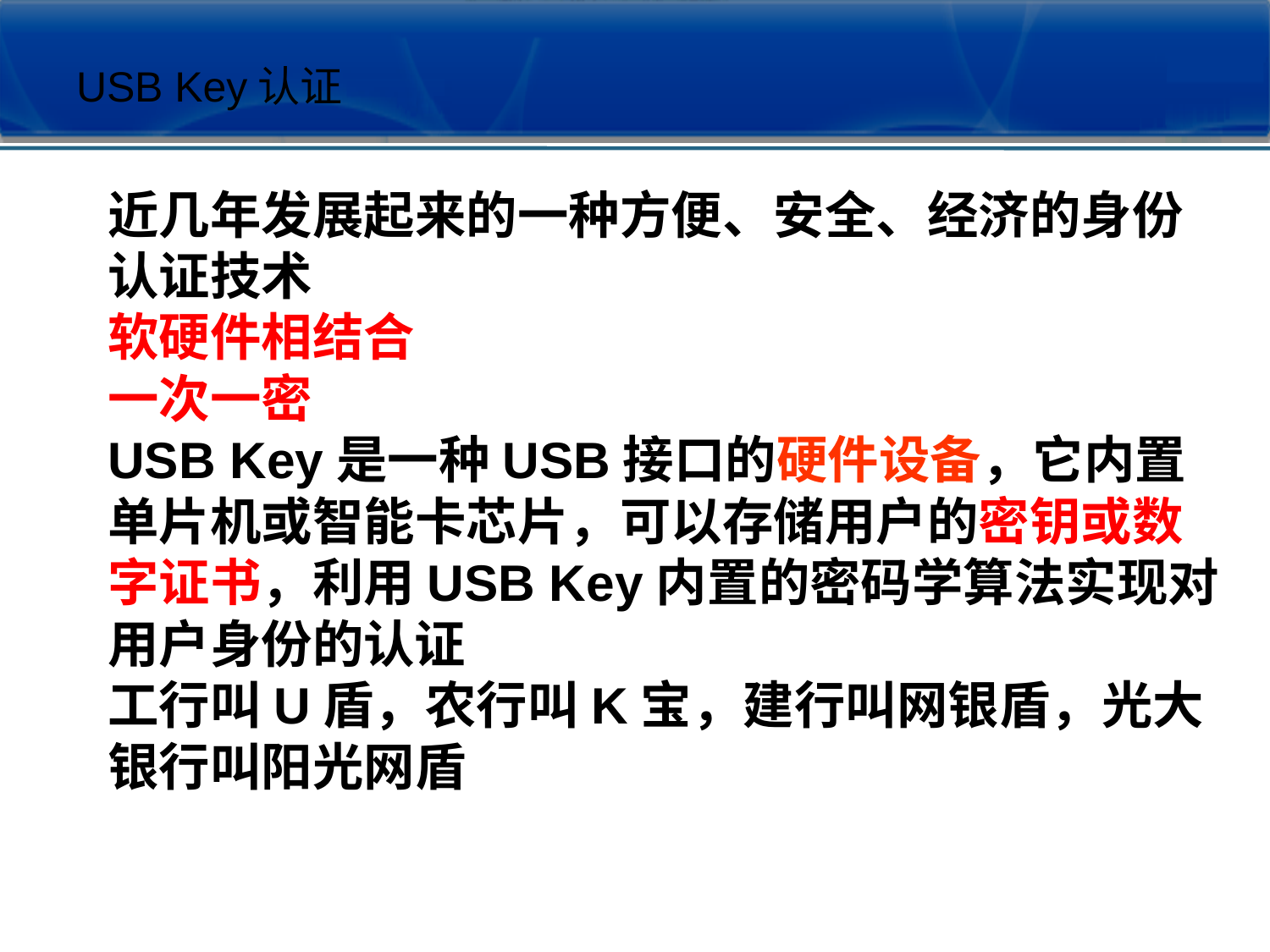

USB Key认证
近几年发展起来的一种方便、安全、经济的身份认证技术
软硬件相结合
一次一密
USB Key是一种USB接口的硬件设备，它内置单片机或智能卡芯片，可以存储用户的密钥或数字证书，利用USB Key内置的密码学算法实现对用户身份的认证
工行叫U盾，农行叫K宝，建行叫网银盾，光大银行叫阳光网盾